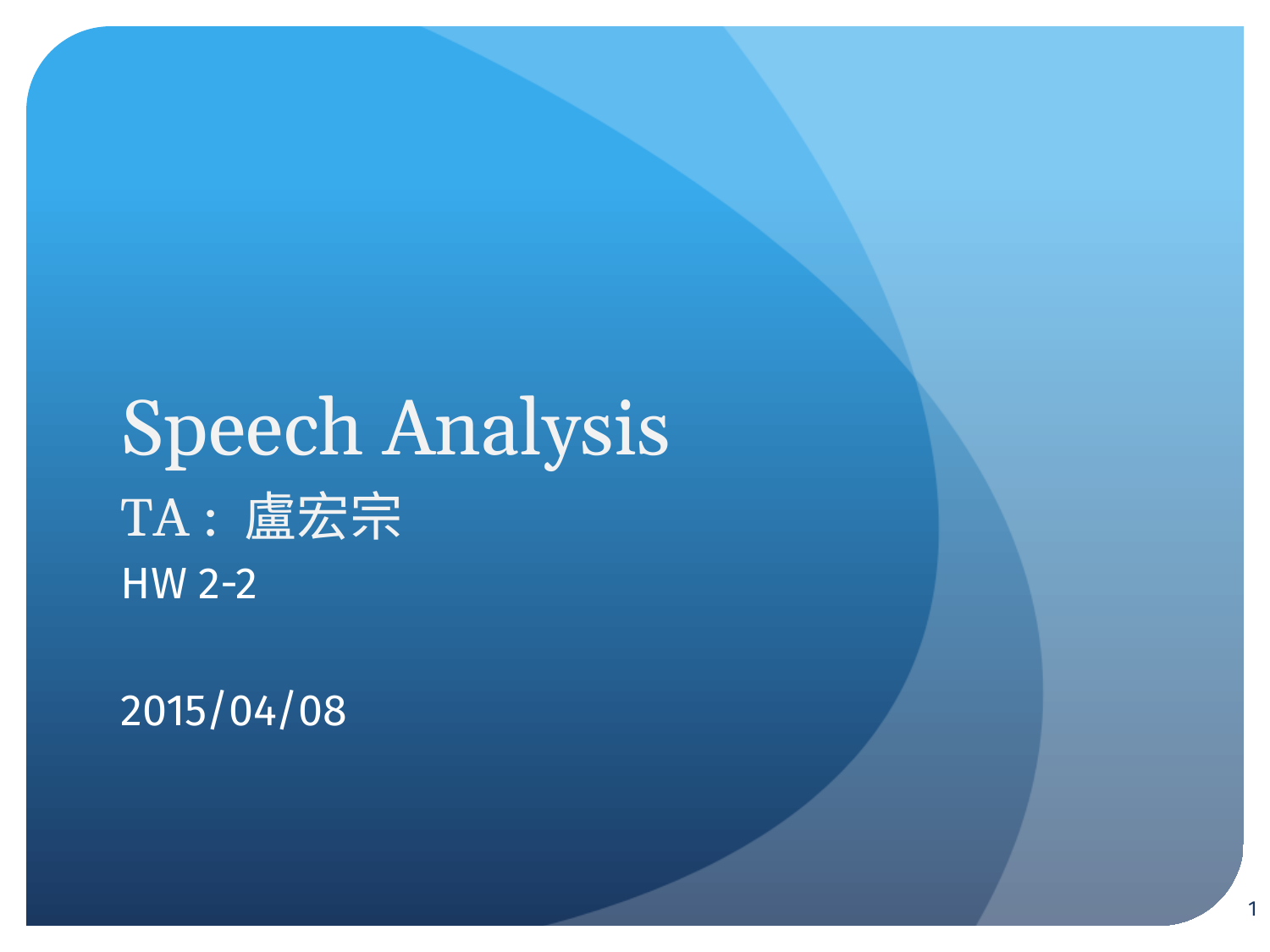

# Speech Analysis TA : 盧宏宗
HW 2-2

2015/04/08
1